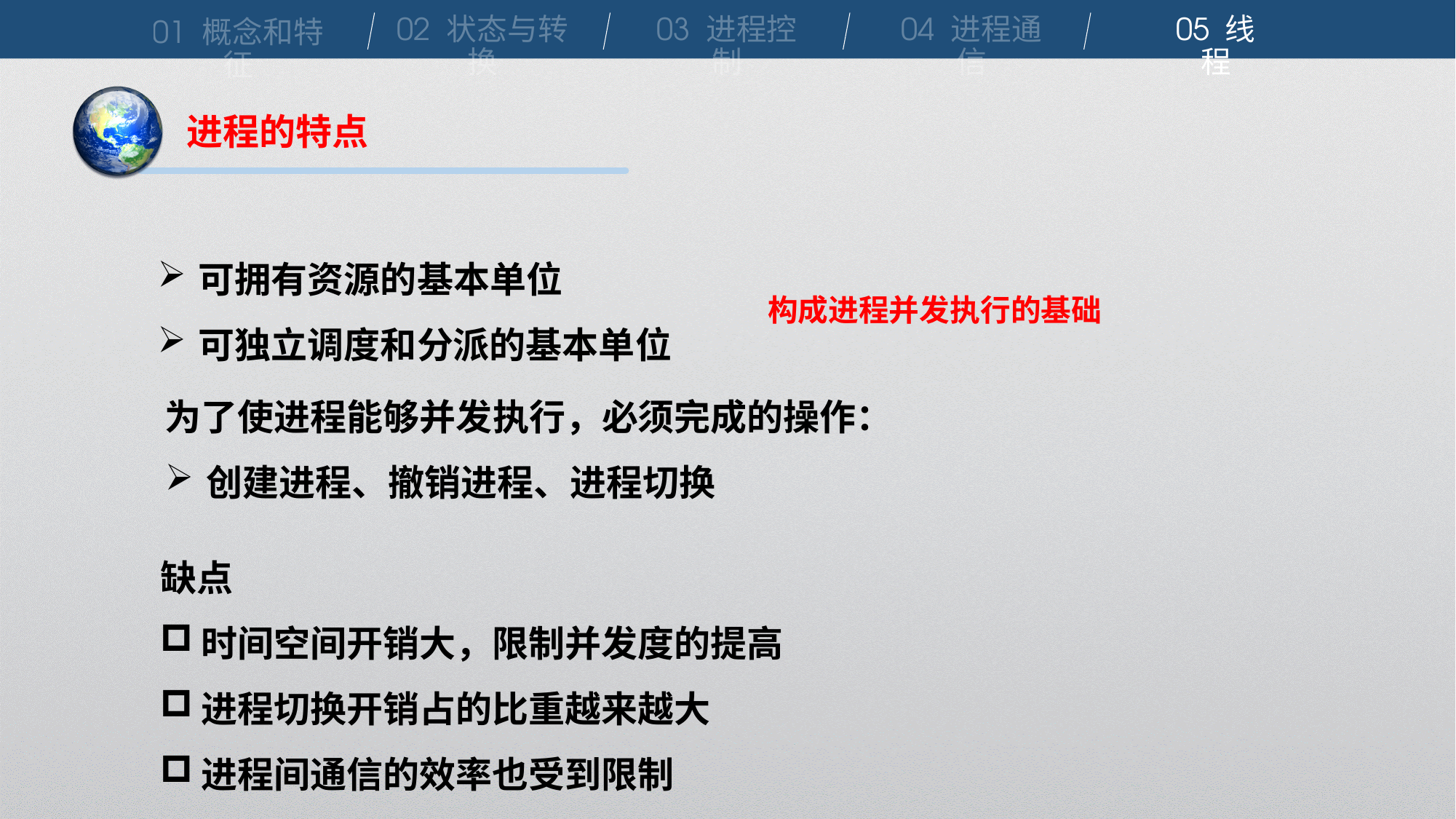

02 状态与转换
03 进程控制
04 进程通信
05 线程
01 概念和特征
进程的特点
可拥有资源的基本单位
可独立调度和分派的基本单位
构成进程并发执行的基础
为了使进程能够并发执行，必须完成的操作：
创建进程、撤销进程、进程切换
缺点
时间空间开销大，限制并发度的提高
进程切换开销占的比重越来越大
进程间通信的效率也受到限制